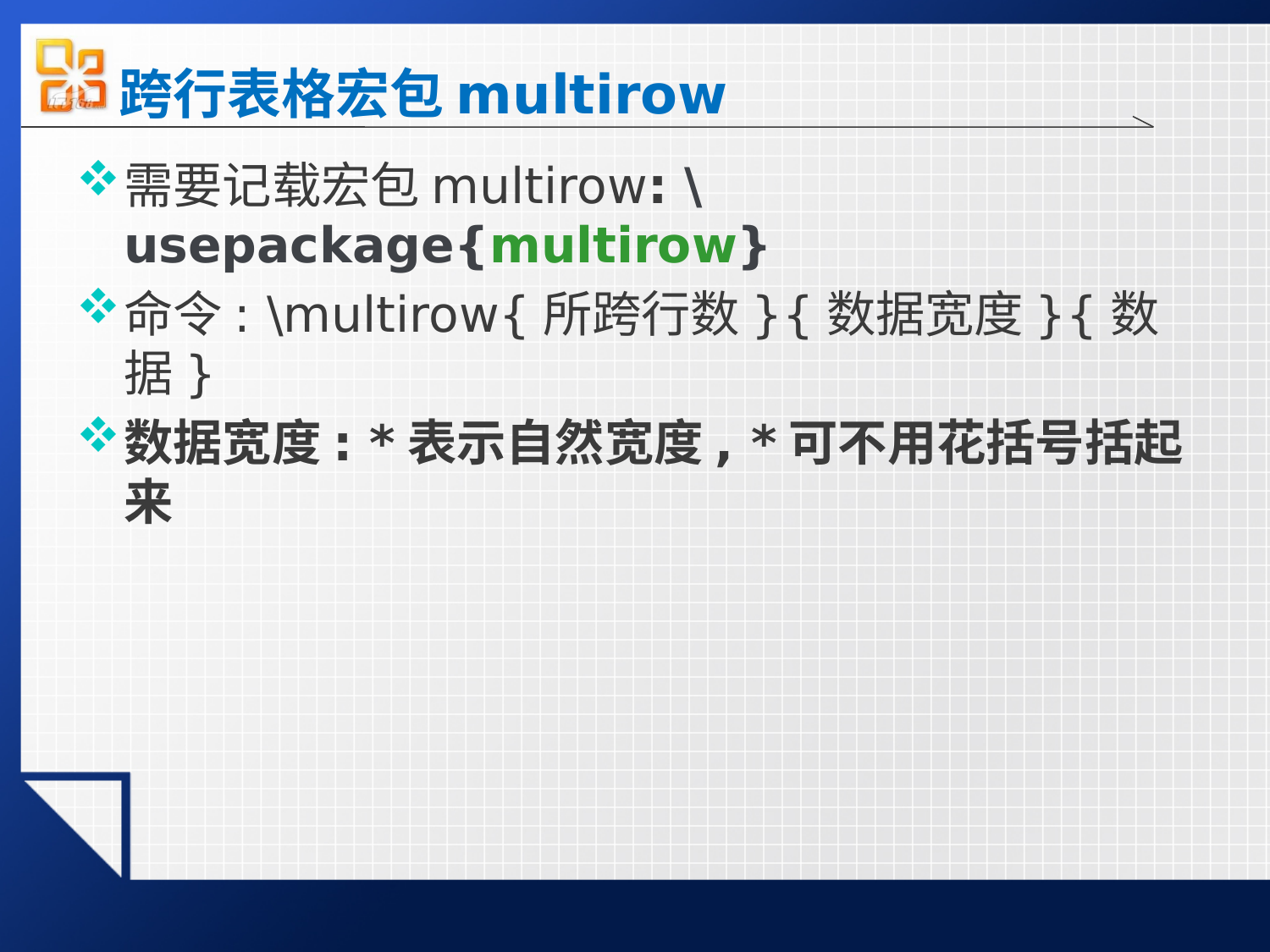

# 跨行表格宏包multirow
需要记载宏包multirow: \usepackage{multirow}
命令: \multirow{所跨行数}{数据宽度}{数据}
数据宽度: *表示自然宽度, *可不用花括号括起来